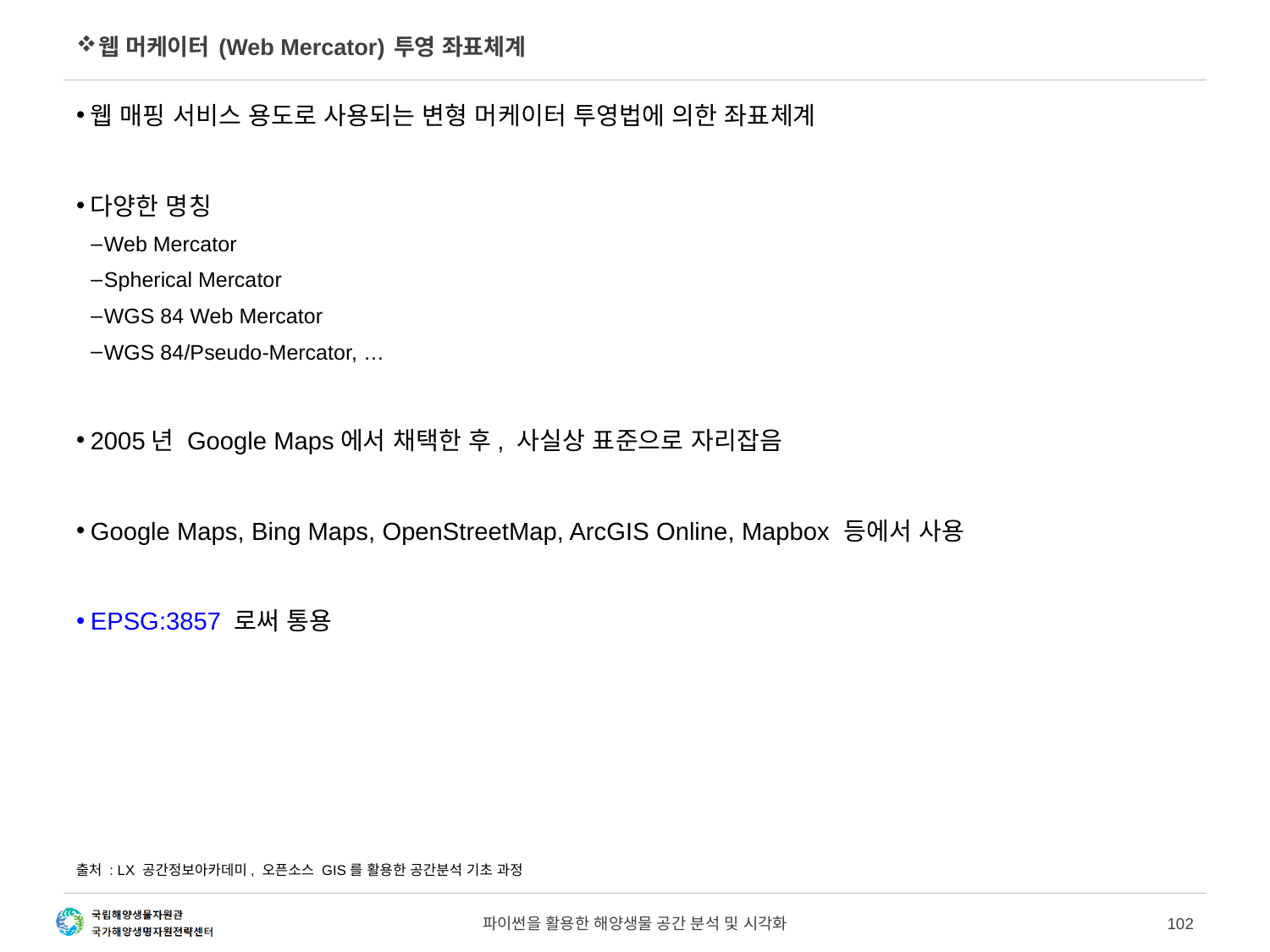

# 웹 머케이터 (Web Mercator) 투영 좌표체계
웹 매핑 서비스 용도로 사용되는 변형 머케이터 투영법에 의한 좌표체계

다양한 명칭
Web Mercator
Spherical Mercator
WGS 84 Web Mercator
WGS 84/Pseudo-Mercator, …

2005년 Google Maps에서 채택한 후, 사실상 표준으로 자리잡음

Google Maps, Bing Maps, OpenStreetMap, ArcGIS Online, Mapbox 등에서 사용

EPSG:3857 로써 통용
출처 : LX 공간정보아카데미, 오픈소스 GIS를 활용한 공간분석 기초 과정
파이썬을 활용한 해양생물 공간 분석 및 시각화
102